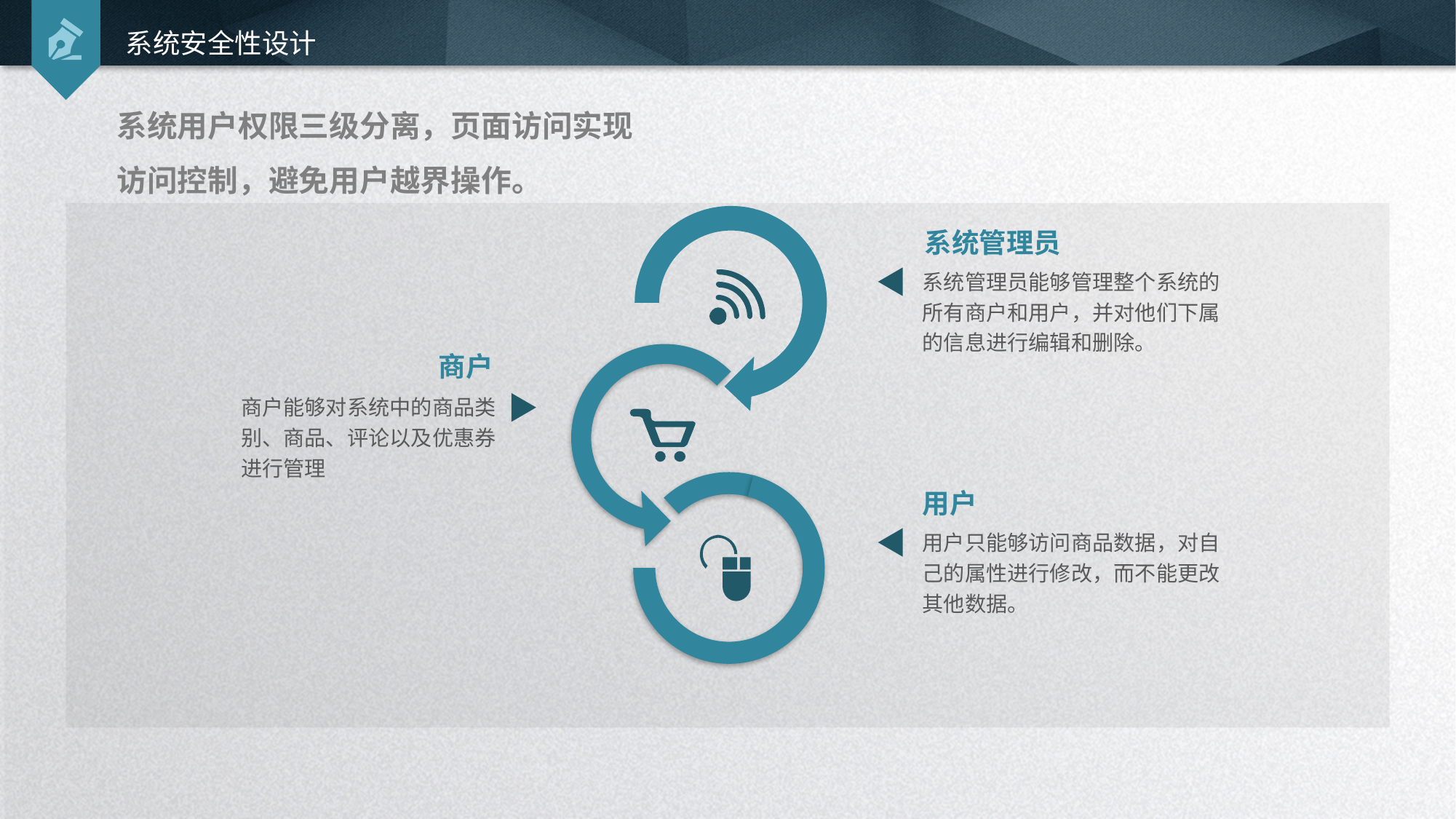

系统安全性设计
系统用户权限三级分离，页面访问实现访问控制，避免用户越界操作。

系统管理员
系统管理员能够管理整个系统的所有商户和用户，并对他们下属的信息进行编辑和删除。

商户
商户能够对系统中的商品类别、商品、评论以及优惠券进行管理

用户
用户只能够访问商品数据，对自己的属性进行修改，而不能更改其他数据。

延时符